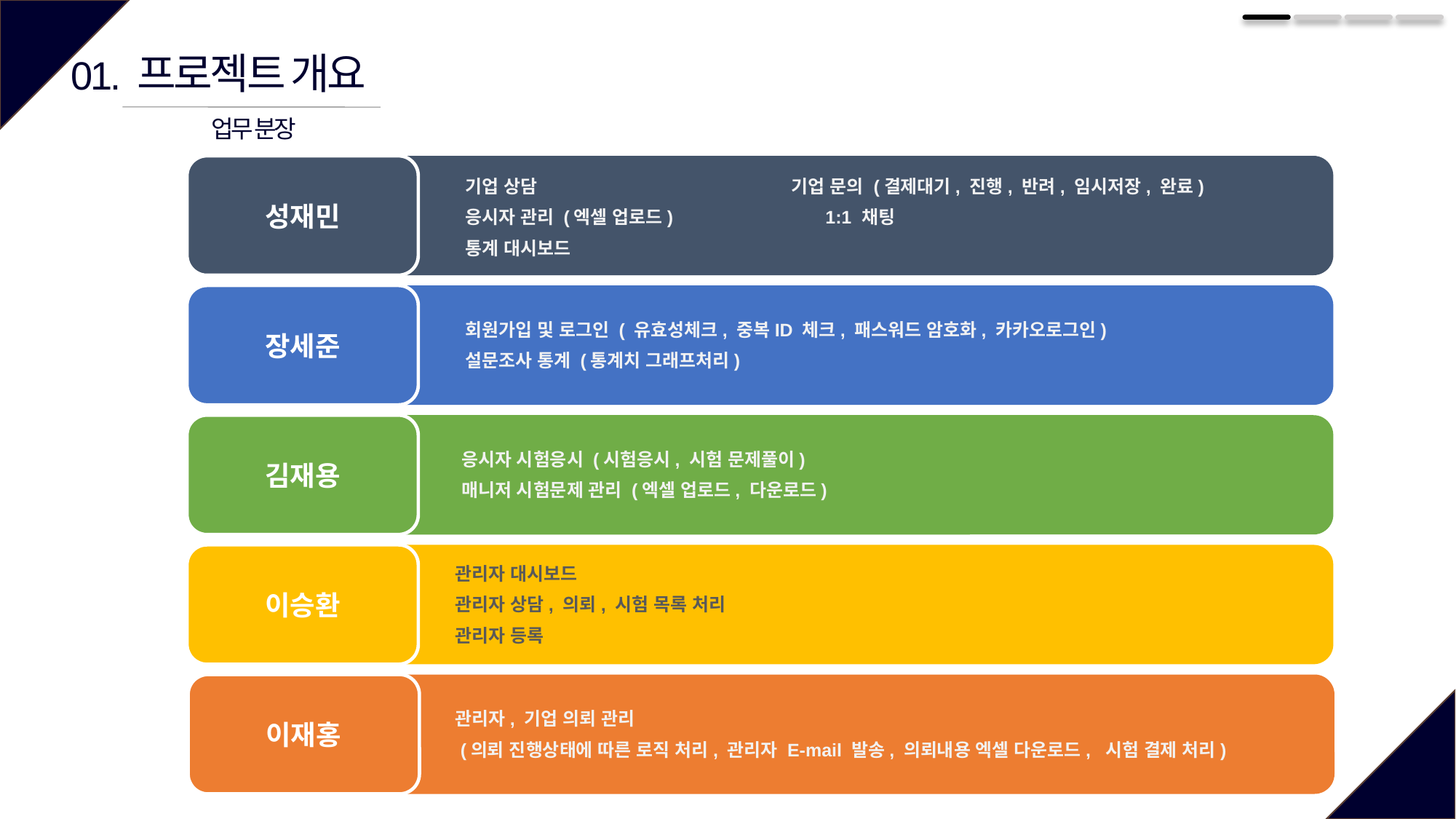

프로젝트 개요
01.
업무 분장

성재민
기업 상담                                                  기업 문의 (결제대기, 진행, 반려, 임시저장, 완료)
응시자 관리 (엑셀 업로드)                              1:1 채팅
통계 대시보드

장세준
회원가입 및 로그인 ( 유효성체크, 중복ID 체크, 패스워드 암호화, 카카오로그인)
설문조사 통계 (통계치 그래프처리)

김재용
응시자 시험응시 (시험응시, 시험 문제풀이)
매니저 시험문제 관리 (엑셀 업로드, 다운로드)

이승환
관리자 대시보드
관리자 상담, 의뢰, 시험 목록 처리
관리자 등록

이재홍
관리자, 기업 의뢰 관리
 (의뢰 진행상태에 따른 로직 처리, 관리자 E-mail 발송, 의뢰내용 엑셀 다운로드,  시험 결제 처리)